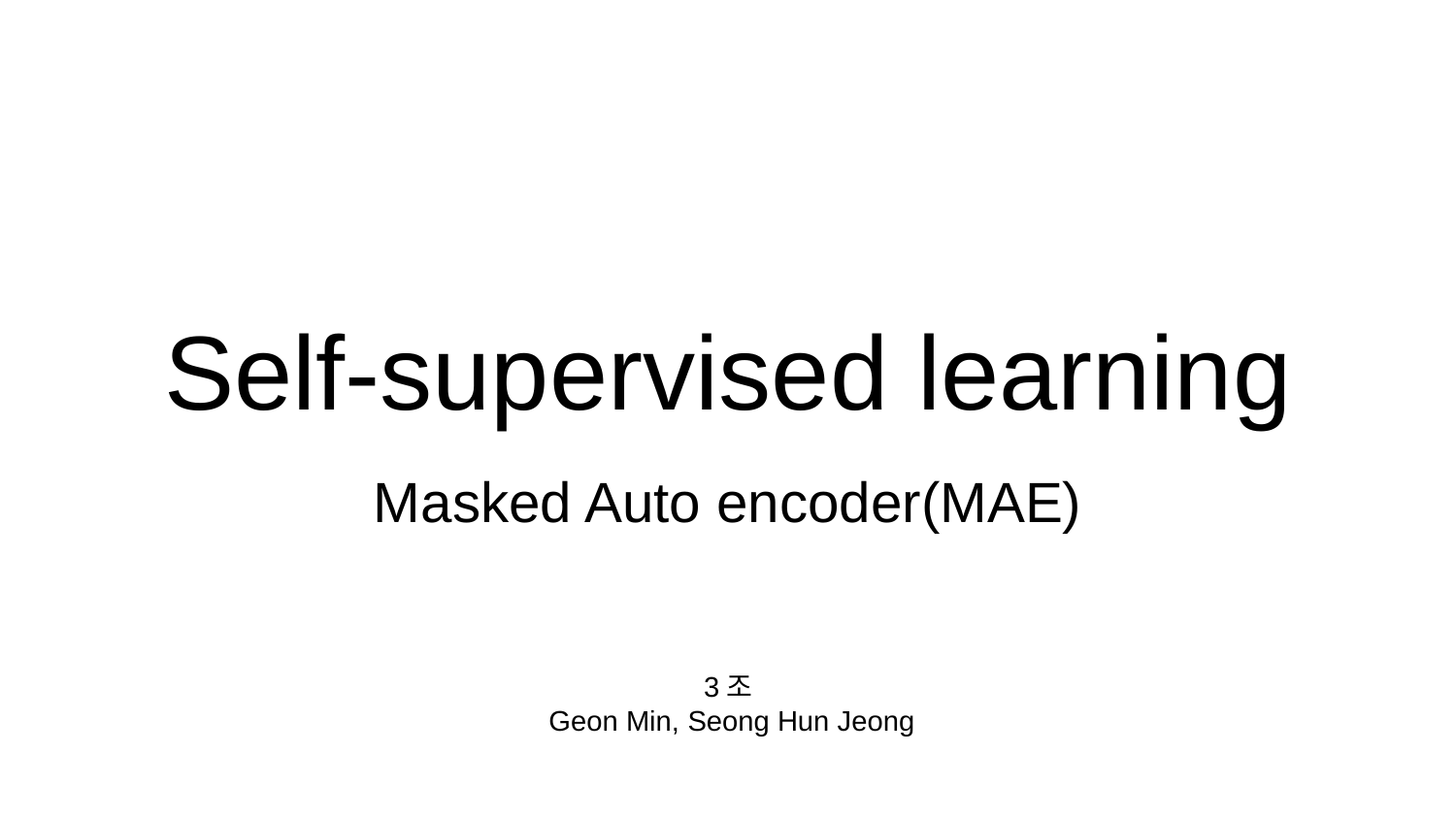

# Self-supervised learning
Masked Auto encoder(MAE)
3조
  Geon Min, Seong Hun Jeong